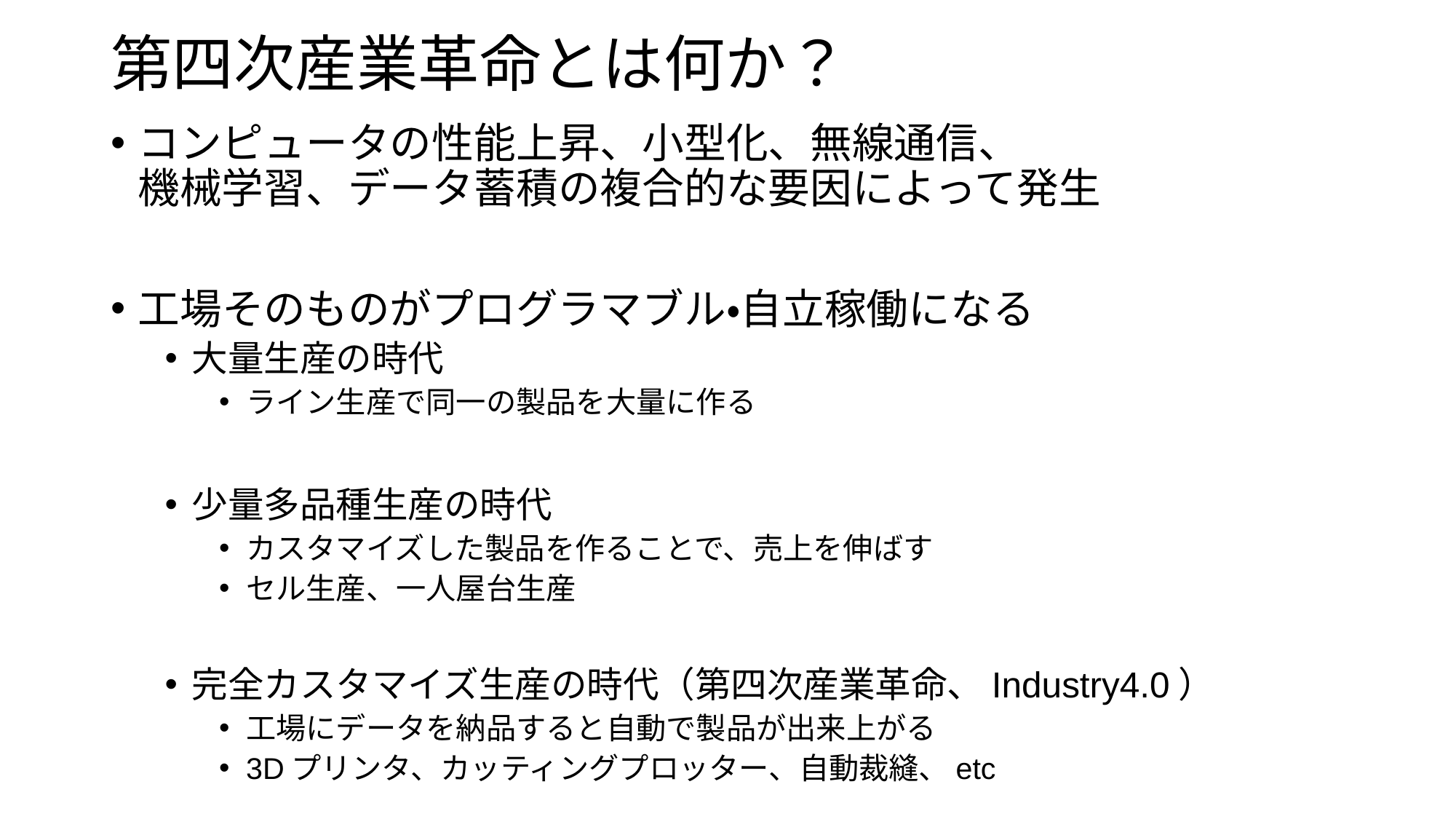

# 第四次産業革命とは何か？
コンピュータの性能上昇、小型化、無線通信、
機械学習、データ蓄積の複合的な要因によって発生

工場そのものがプログラマブル・自立稼働になる
大量生産の時代
ライン生産で同一の製品を大量に作る

少量多品種生産の時代
カスタマイズした製品を作ることで、売上を伸ばす
セル生産、一人屋台生産

完全カスタマイズ生産の時代（第四次産業革命、Industry4.0）
工場にデータを納品すると自動で製品が出来上がる
3Dプリンタ、カッティングプロッター、自動裁縫、etc